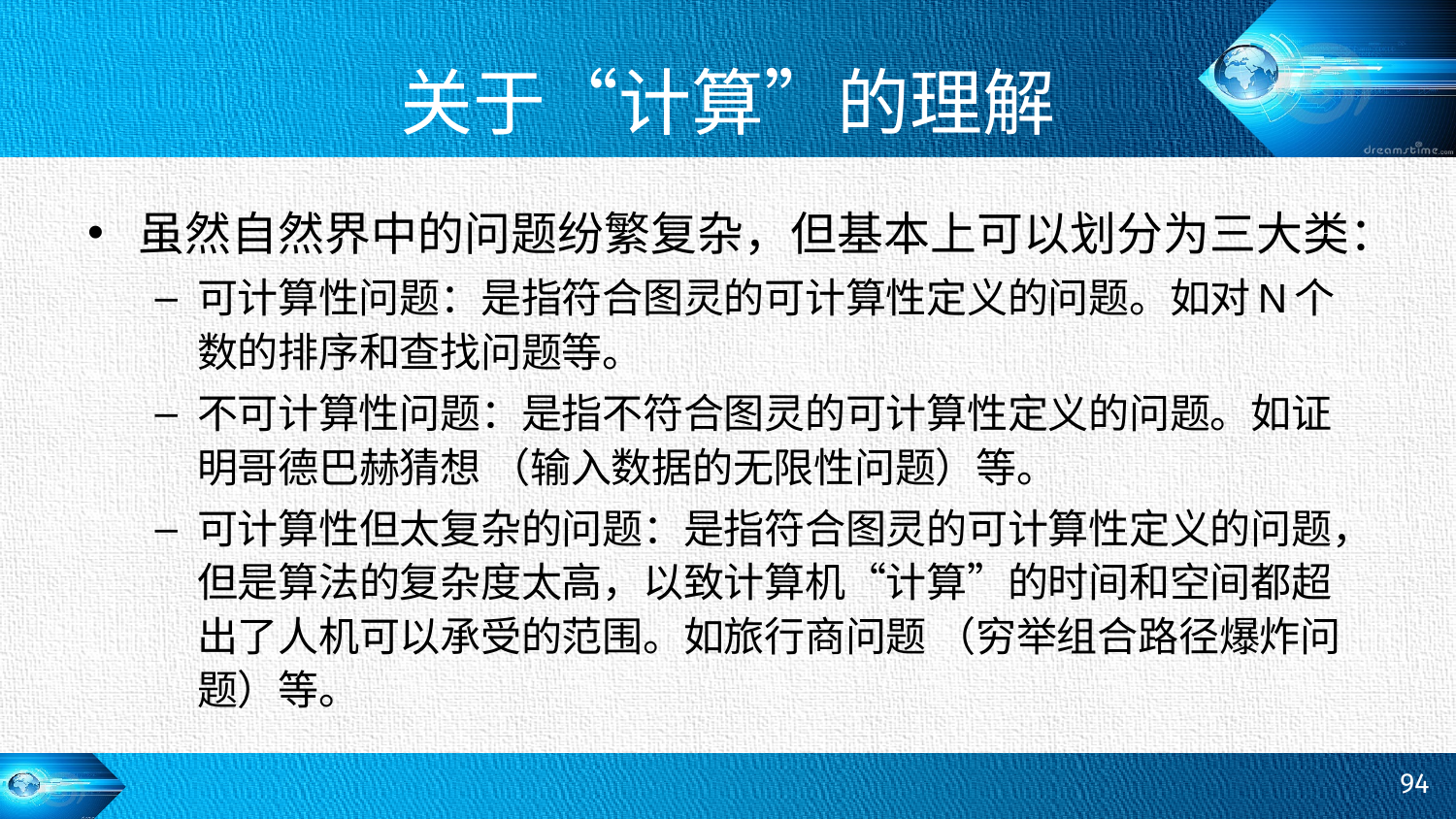

# 关于“计算”的理解
虽然自然界中的问题纷繁复杂，但基本上可以划分为三大类：
可计算性问题：是指符合图灵的可计算性定义的问题。如对N个数的排序和查找问题等。
不可计算性问题：是指不符合图灵的可计算性定义的问题。如证明哥德巴赫猜想 （输入数据的无限性问题）等。
可计算性但太复杂的问题：是指符合图灵的可计算性定义的问题，但是算法的复杂度太高，以致计算机“计算”的时间和空间都超出了人机可以承受的范围。如旅行商问题 （穷举组合路径爆炸问题）等。
94